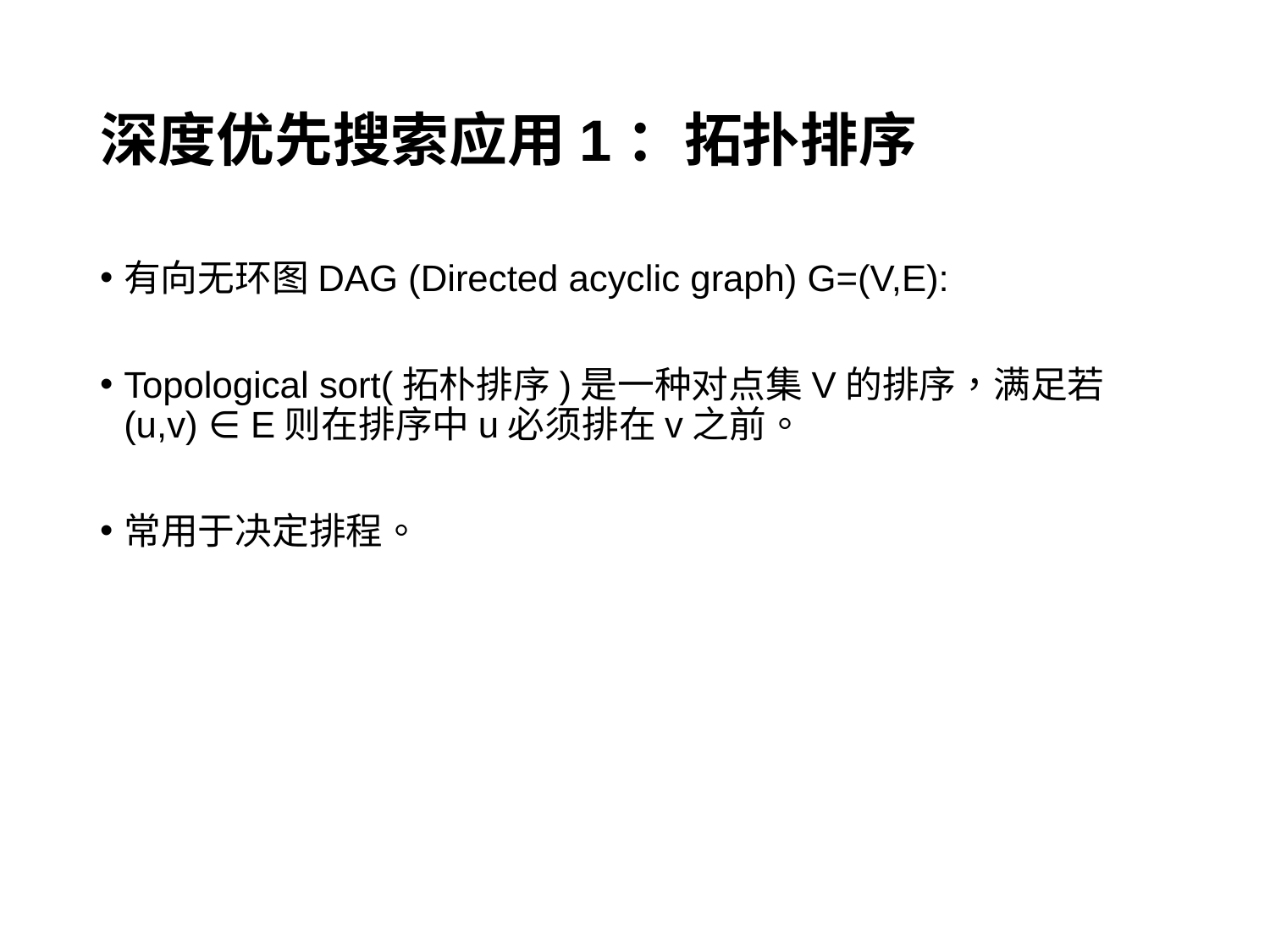

# 深度优先搜索应用1：拓扑排序
有向无环图DAG (Directed acyclic graph) G=(V,E):

Topological sort(拓朴排序)是一种对点集V的排序，满足若(u,v) ∈ E则在排序中u必须排在v之前。

常用于决定排程。